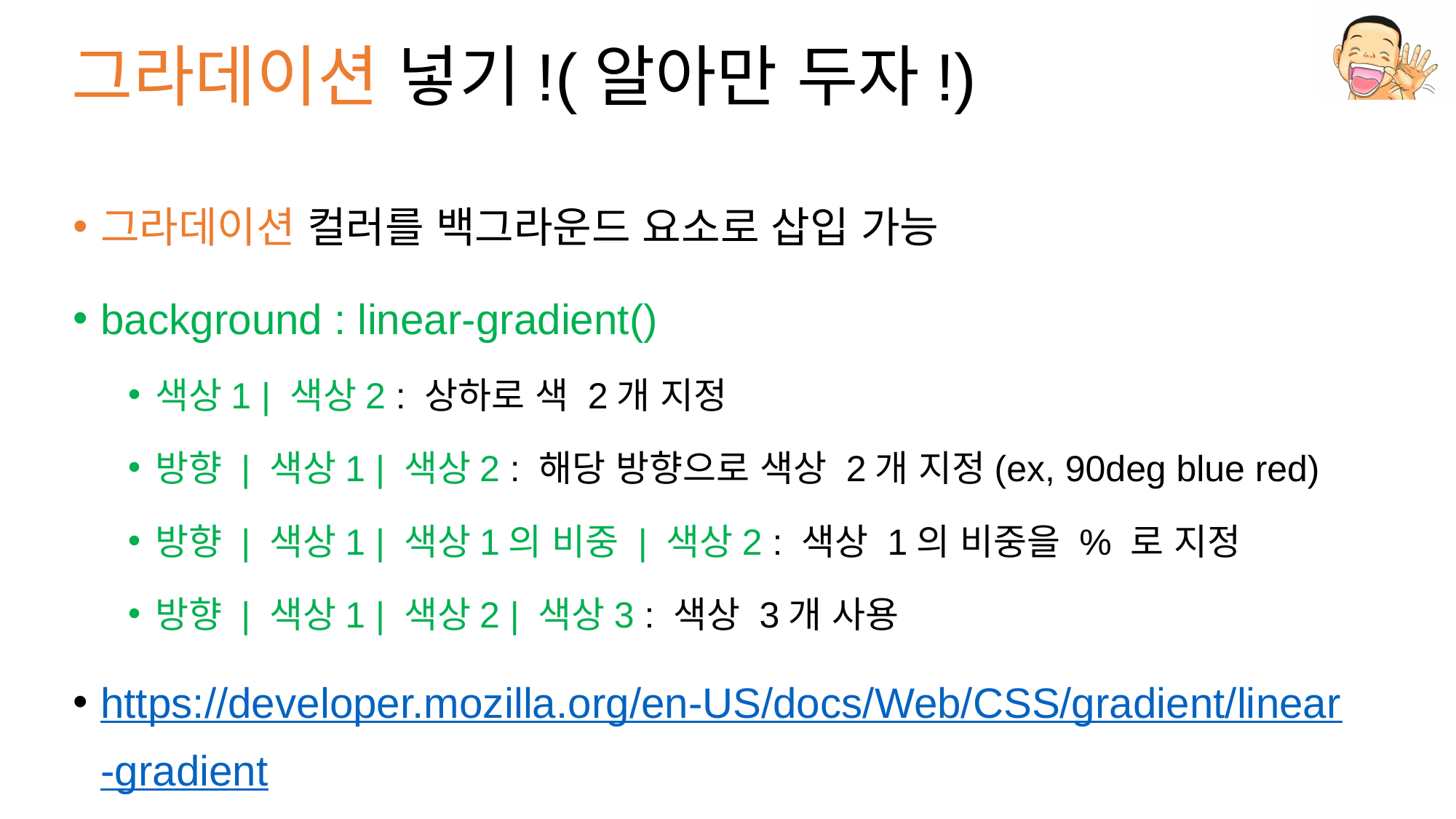

# 그라데이션 넣기!(알아만 두자!)
그라데이션 컬러를 백그라운드 요소로 삽입 가능
background : linear-gradient()
색상1 | 색상2 : 상하로 색 2개 지정
방향 | 색상1 | 색상2 : 해당 방향으로 색상 2개 지정(ex, 90deg blue red)
방향 | 색상1 | 색상1의 비중 | 색상2 : 색상 1의 비중을 % 로 지정
방향 | 색상1 | 색상2 | 색상3 : 색상 3개 사용
https://developer.mozilla.org/en-US/docs/Web/CSS/gradient/linear-gradient